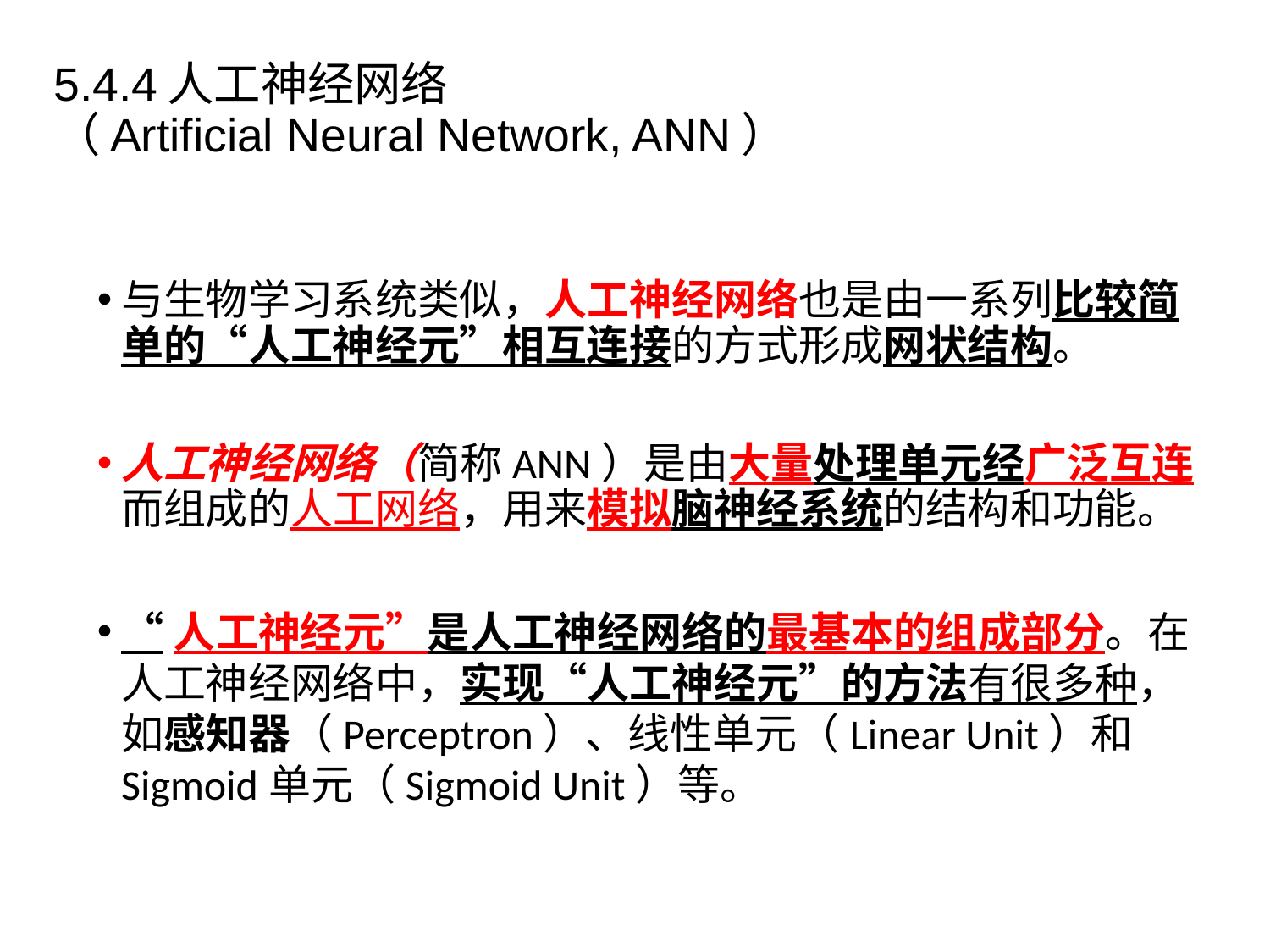

4.4主要类型
# 5.4.4人工神经网络 （Artificial Neural Network, ANN）

与生物学习系统类似，人工神经网络也是由一系列比较简单的“人工神经元”相互连接的方式形成网状结构。

人工神经网络（简称ANN）是由大量处理单元经广泛互连而组成的人工网络，用来模拟脑神经系统的结构和功能。

“人工神经元”是人工神经网络的最基本的组成部分。在人工神经网络中，实现“人工神经元”的方法有很多种，如感知器（Perceptron）、线性单元（Linear Unit）和Sigmoid单元（Sigmoid Unit）等。